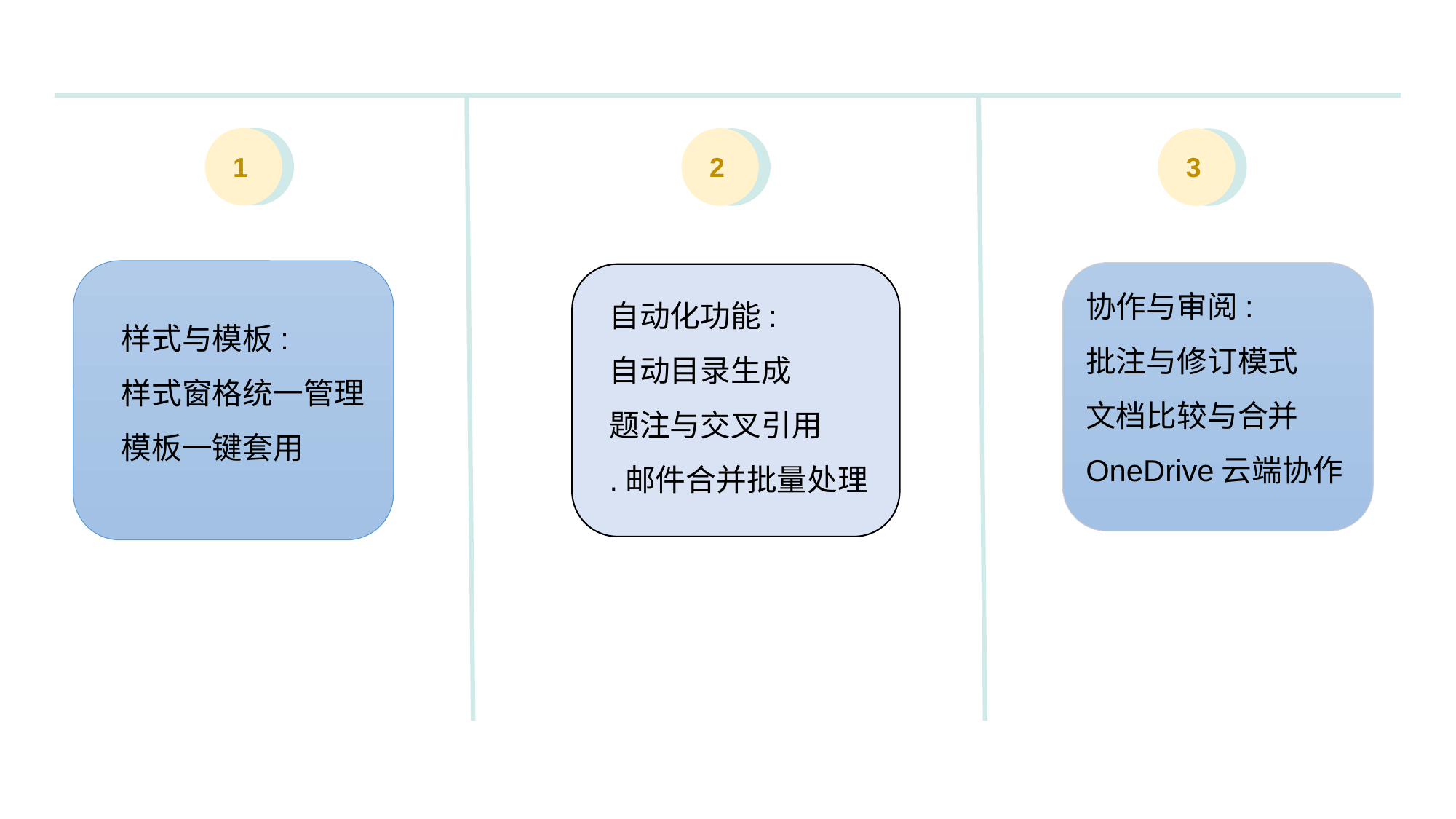

1

2

3

协作与审阅:
批注与修订模式
文档比较与合并
OneDrive云端协作
自动化功能:
自动目录生成
题注与交叉引用
.邮件合并批量处理
样式与模板:
样式窗格统一管理
模板一键套用